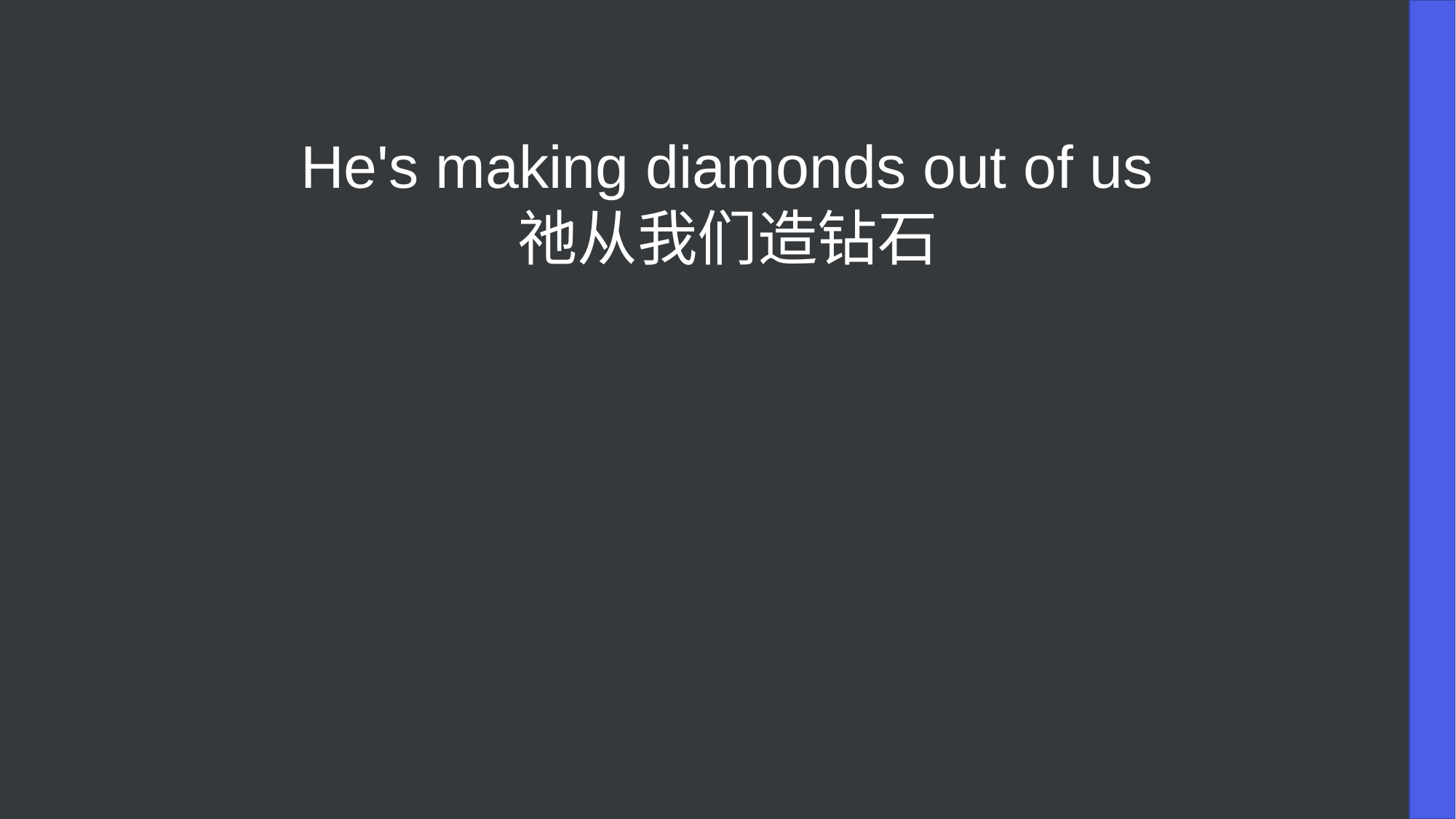

He's making diamonds out of us
祂从我们造钻石